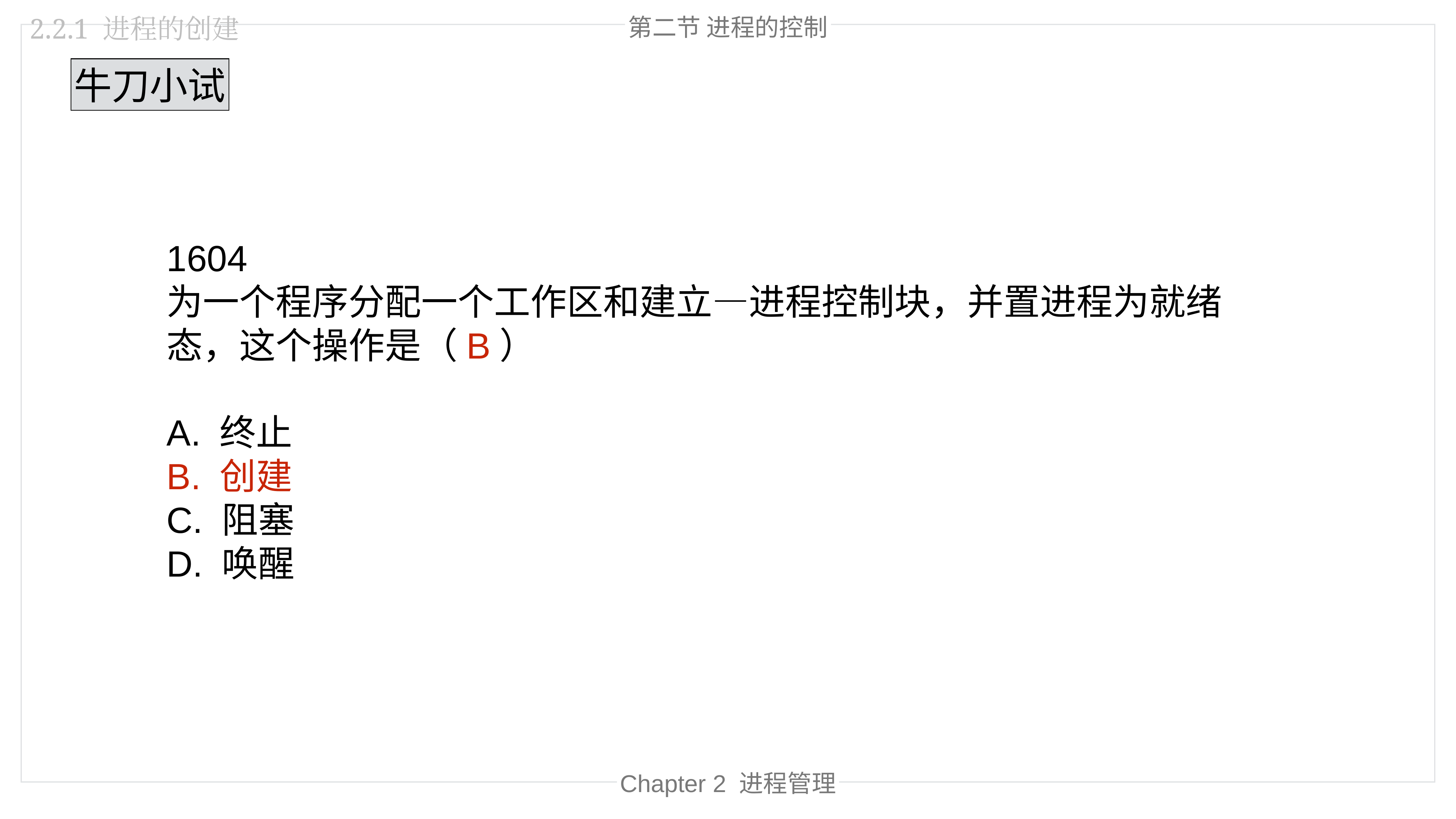

第二节 进程的控制
2.2.1 进程的创建

牛刀小试
1604
为一个程序分配一个工作区和建立—进程控制块，并置进程为就绪态，这个操作是（B）

A. 终止
B. 创建
C. 阻塞
D. 唤醒
Chapter 2 进程管理